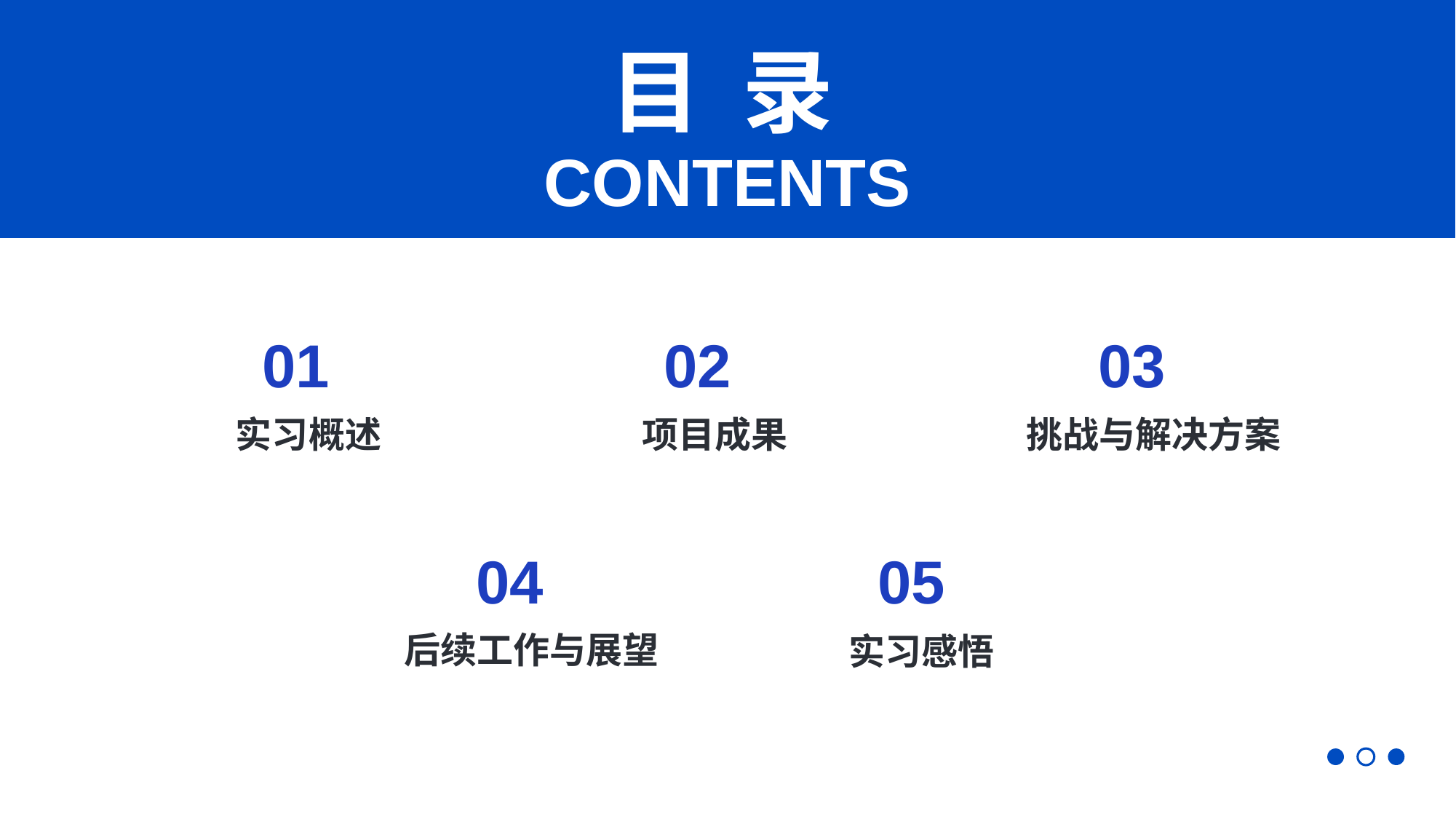

目  录

CONTENTS

01
02
03
实习概述
项目成果
挑战与解决方案

04
05
后续工作与展望
实习感悟